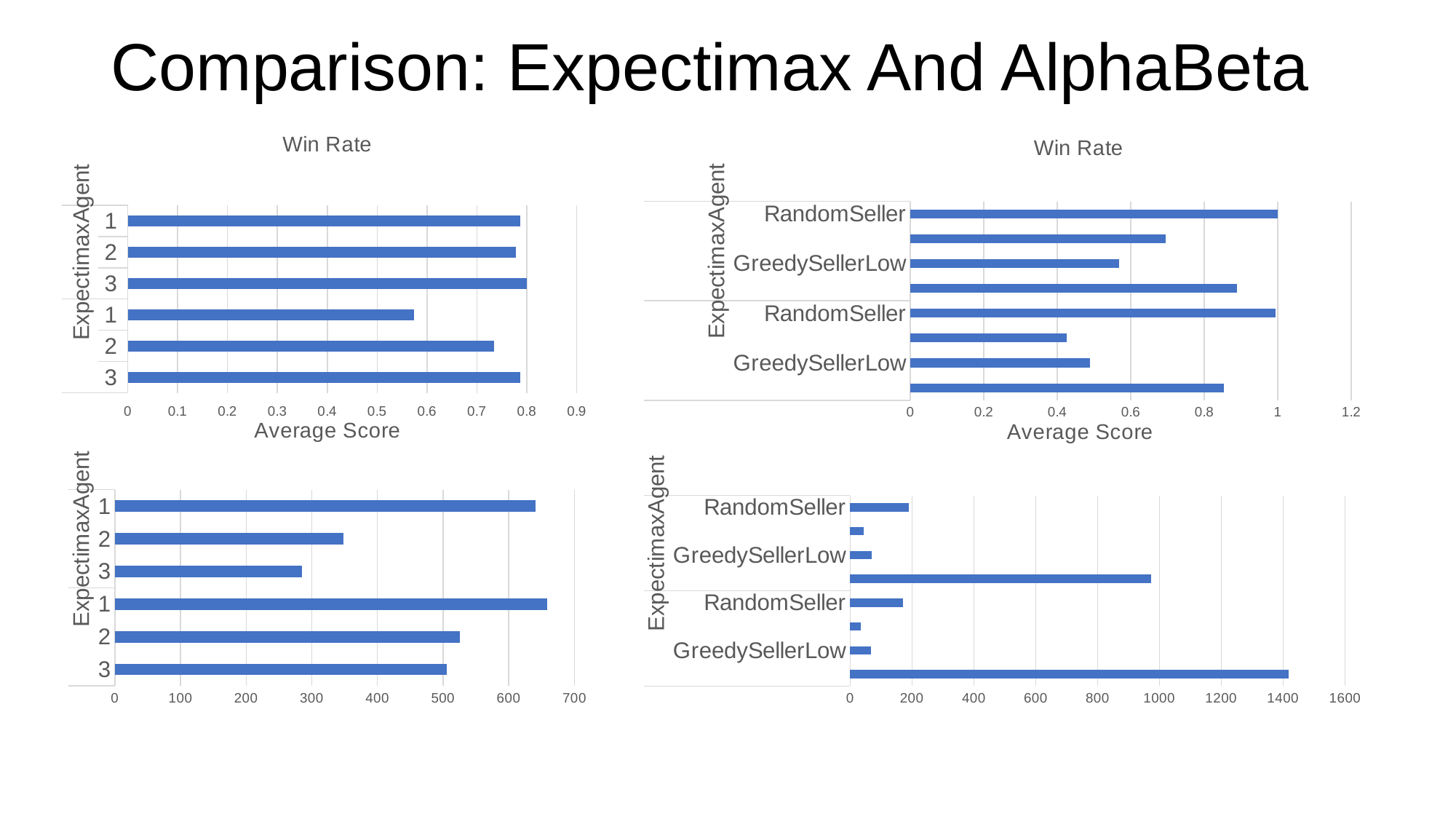

# Comparison: Expectimax And AlphaBeta

### Chart: Win Rate

| Category | 汇总 |
|---|---|
| GreedySellerHigh | 0.8533333333333334 |
| GreedySellerLow | 0.4883333333333333 |
| GreedySellerSuperLow | 0.42461538461538456 |
| RandomSeller | 0.9933333333333335 |
| GreedySellerHigh | 0.89 |
| GreedySellerLow | 0.5683333333333334 |
| GreedySellerSuperLow | 0.695 |
| RandomSeller | 1.0 |

### Chart: Win Rate

| Category | 汇总 |
|---|---|
| 3 | 0.7875 |
| 2 | 0.7349999999999999 |
| 1 | 0.57375 |
| 3 | 0.8 |
| 2 | 0.77875 |
| 1 | 0.78625 |

### Chart: Average Score

| Category | 汇总 |
|---|---|
| 3 | 505.47999999999996 |
| 2 | 525.7 |
| 1 | 658.3000000000001 |
| 3 | 285.36000000000007 |
| 2 | 348.7000000000001 |
| 1 | 641.0400000000001 |

### Chart: Average Score

| Category | 汇总 |
|---|---|
| GreedySellerHigh | 1417.0400000000002 |
| GreedySellerLow | 67.0 |
| GreedySellerSuperLow | 33.92 |
| RandomSeller | 171.52 |
| GreedySellerHigh | 973.4399999999999 |
| GreedySellerLow | 69.84 |
| GreedySellerSuperLow | 42.9 |
| RandomSeller | 188.92 |